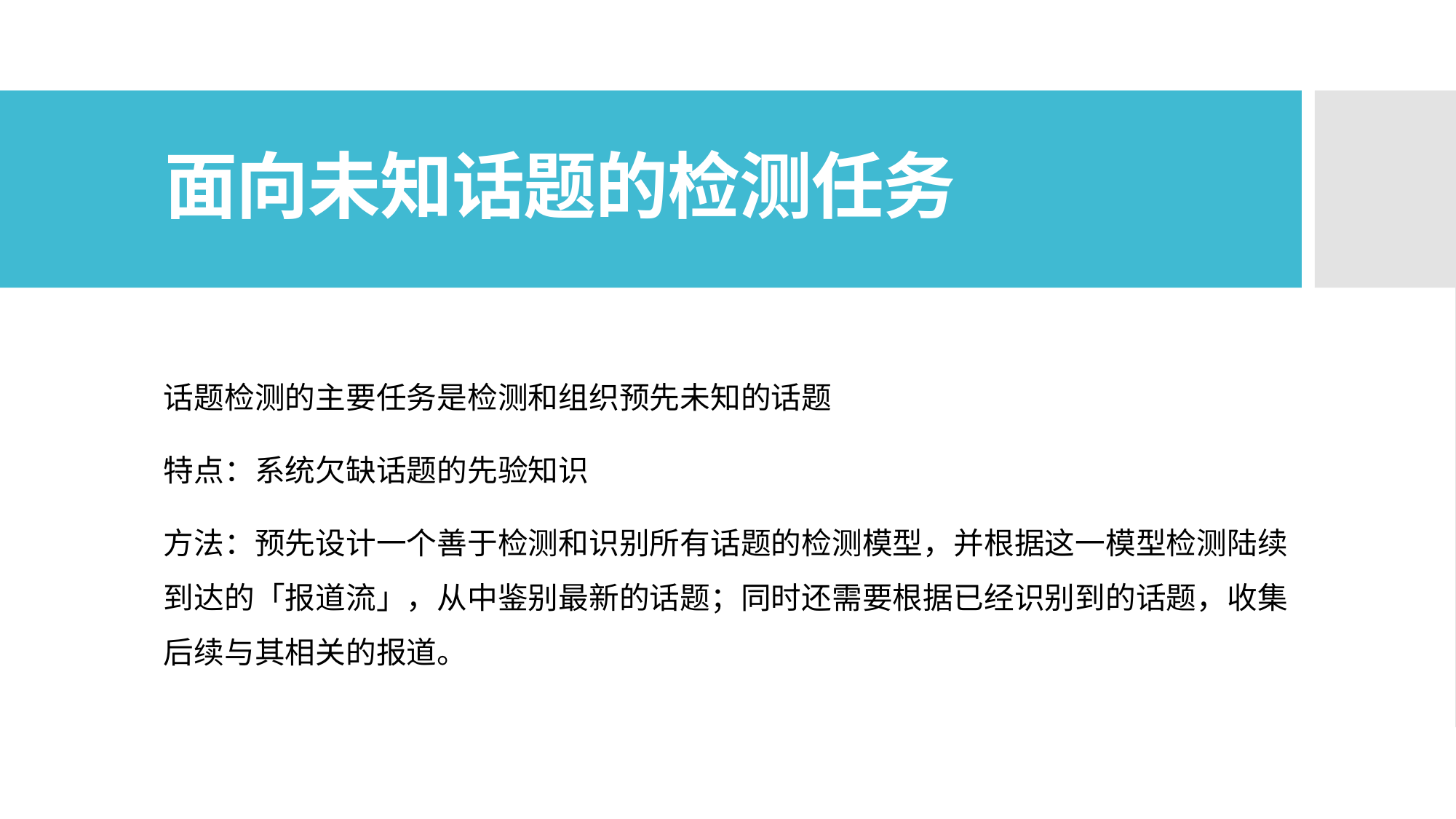

# 面向未知话题的检测任务

话题检测的主要任务是检测和组织预先未知的话题
特点：系统欠缺话题的先验知识
方法：预先设计一个善于检测和识别所有话题的检测模型，并根据这一模型检测陆续到达的「报道流」，从中鉴别最新的话题；同时还需要根据已经识别到的话题，收集后续与其相关的报道。